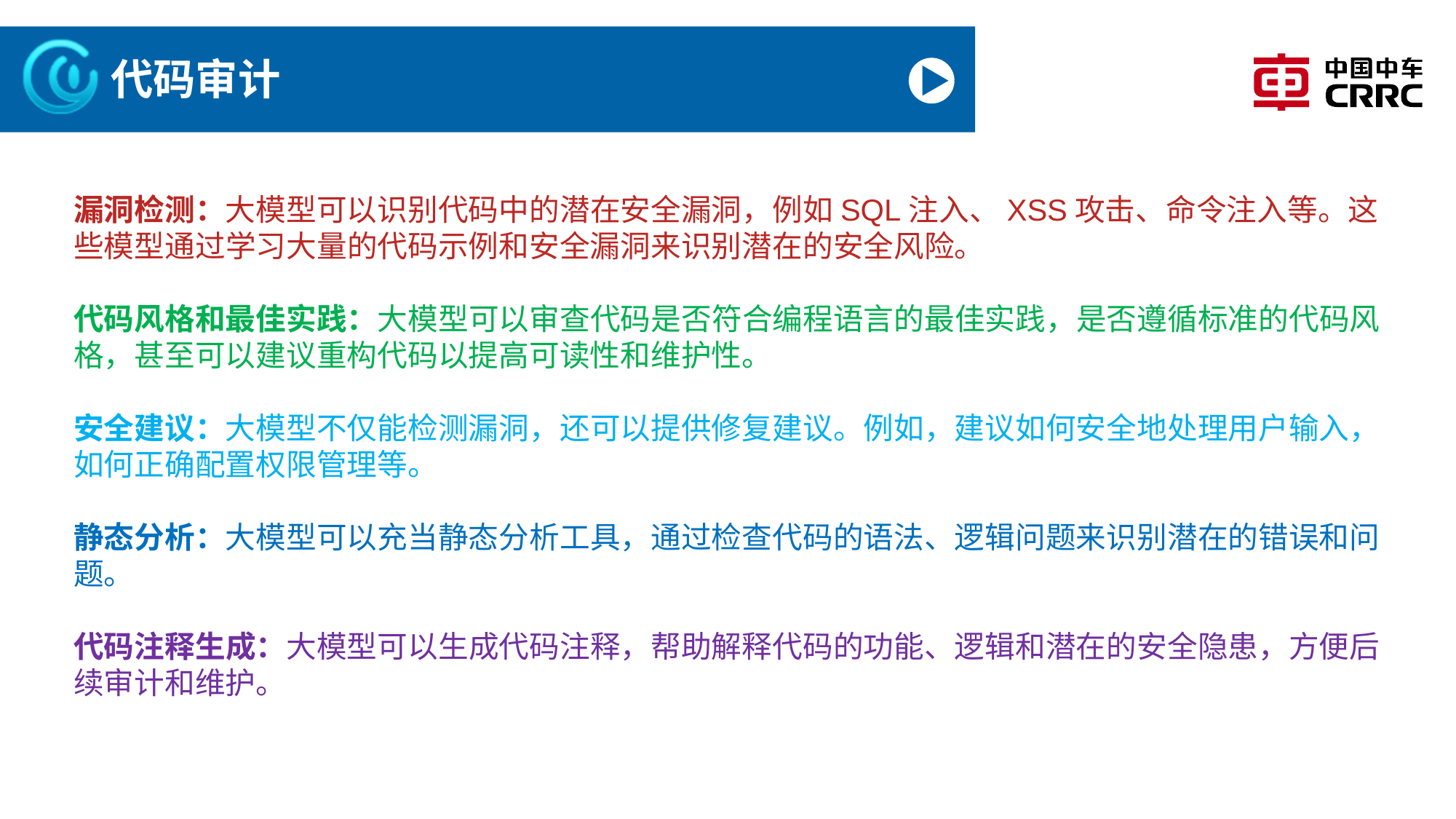

# 代码审计
漏洞检测：大模型可以识别代码中的潜在安全漏洞，例如SQL注入、XSS攻击、命令注入等。这些模型通过学习大量的代码示例和安全漏洞来识别潜在的安全风险。

代码风格和最佳实践：大模型可以审查代码是否符合编程语言的最佳实践，是否遵循标准的代码风格，甚至可以建议重构代码以提高可读性和维护性。

安全建议：大模型不仅能检测漏洞，还可以提供修复建议。例如，建议如何安全地处理用户输入，如何正确配置权限管理等。

静态分析：大模型可以充当静态分析工具，通过检查代码的语法、逻辑问题来识别潜在的错误和问题。

代码注释生成：大模型可以生成代码注释，帮助解释代码的功能、逻辑和潜在的安全隐患，方便后续审计和维护。
89